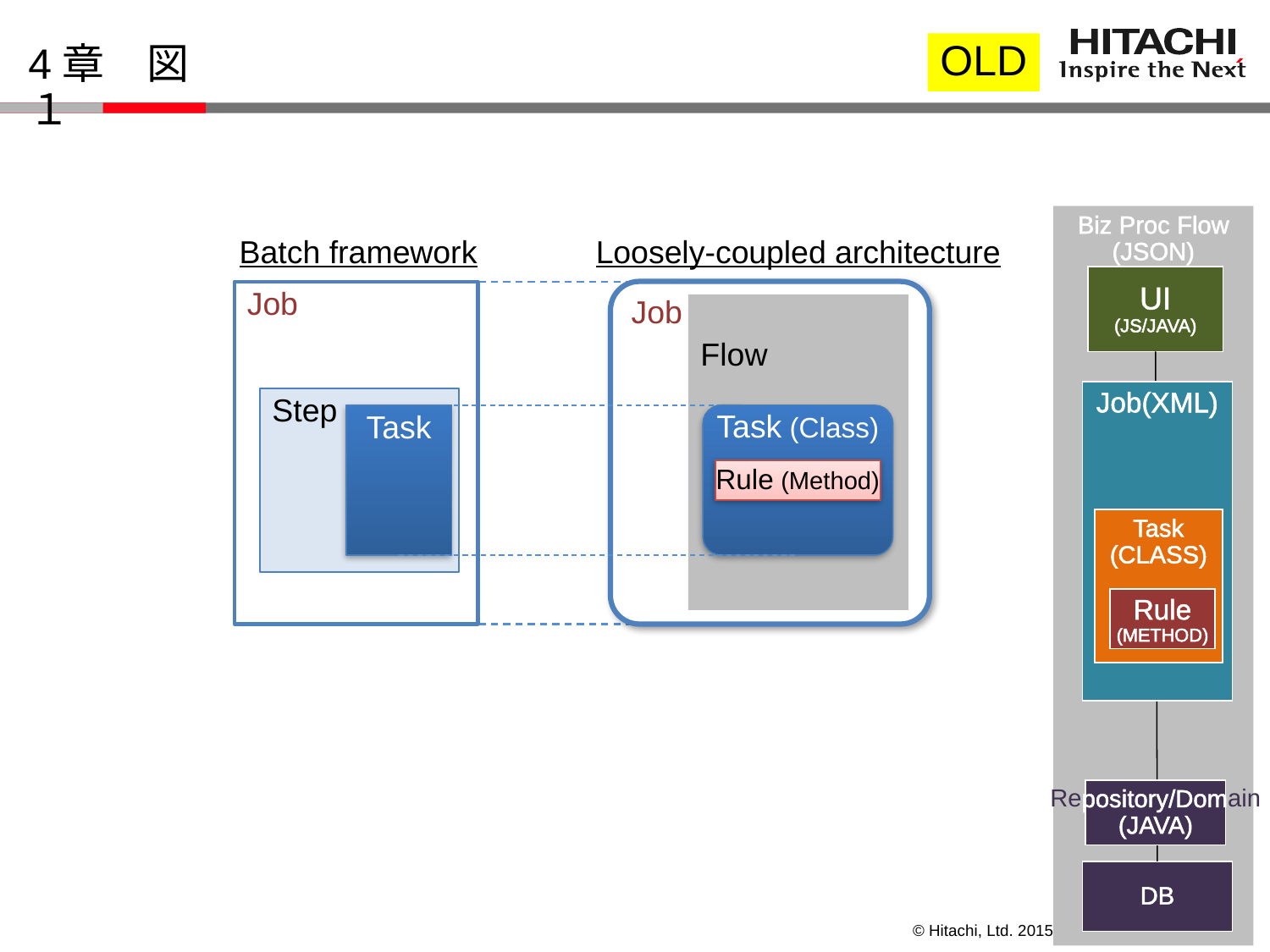

OLD
# 4章　図１
Biz Proc Flow
(JSON)
Batch framework
Loosely-coupled architecture
Job
Job

Flow
Step
Task
Task (Class)
Rule (Method)
UI
(JS/JAVA)
Job(XML)
Task
(CLASS)
Rule
(METHOD)
Repository/Domain
(JAVA)
DB
21